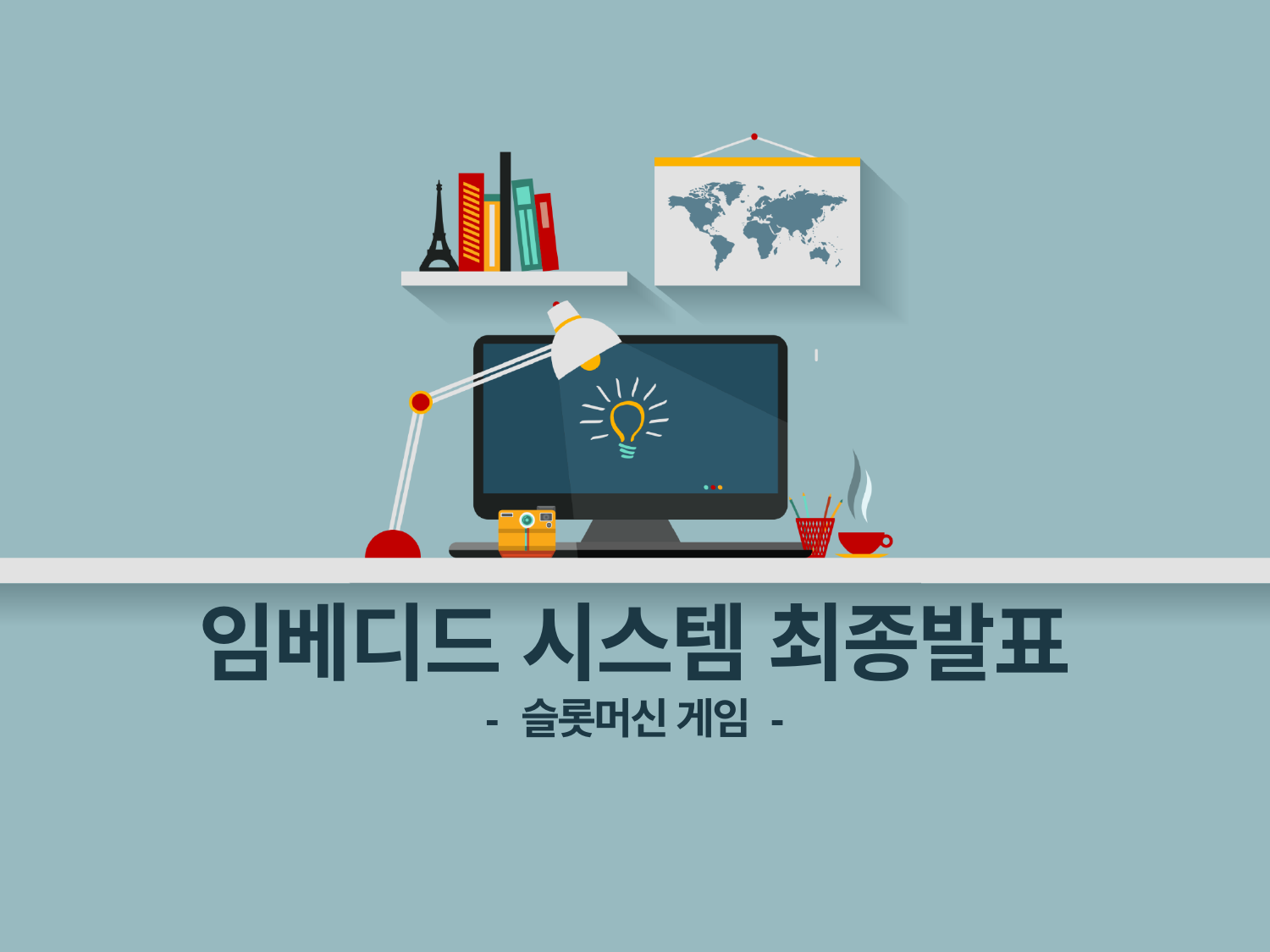

임베디드 시스템 최종발표
- 슬롯머신 게임 -
과목명 : 임베디드 시스템
담당 교수 : 공기석 교수님
2015154018 박현욱
2015154014 문준혁
2015154027 이세민
2015150024 이왕규